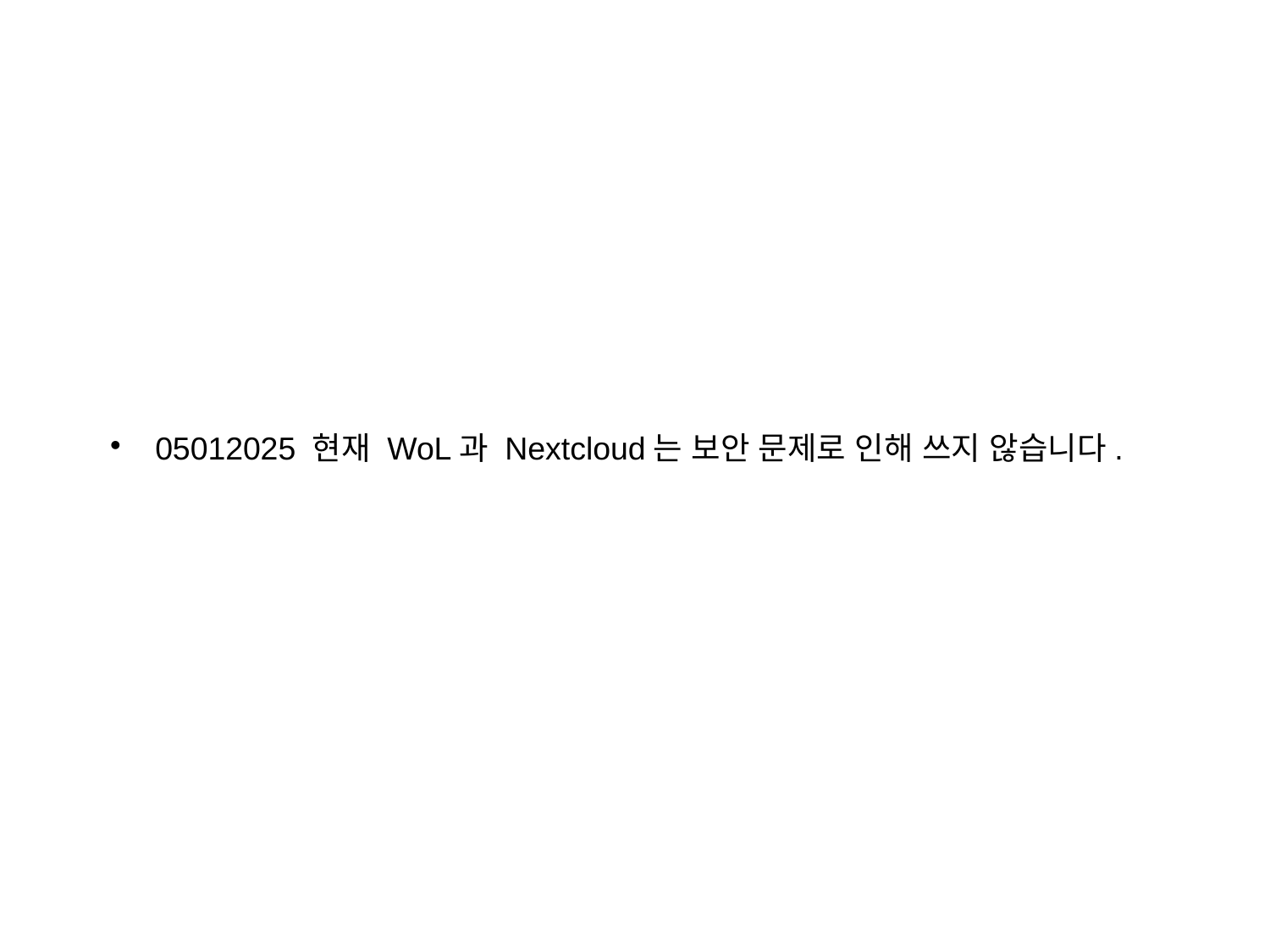

# 05012025 현재 WoL과 Nextcloud는 보안 문제로 인해 쓰지 않습니다.